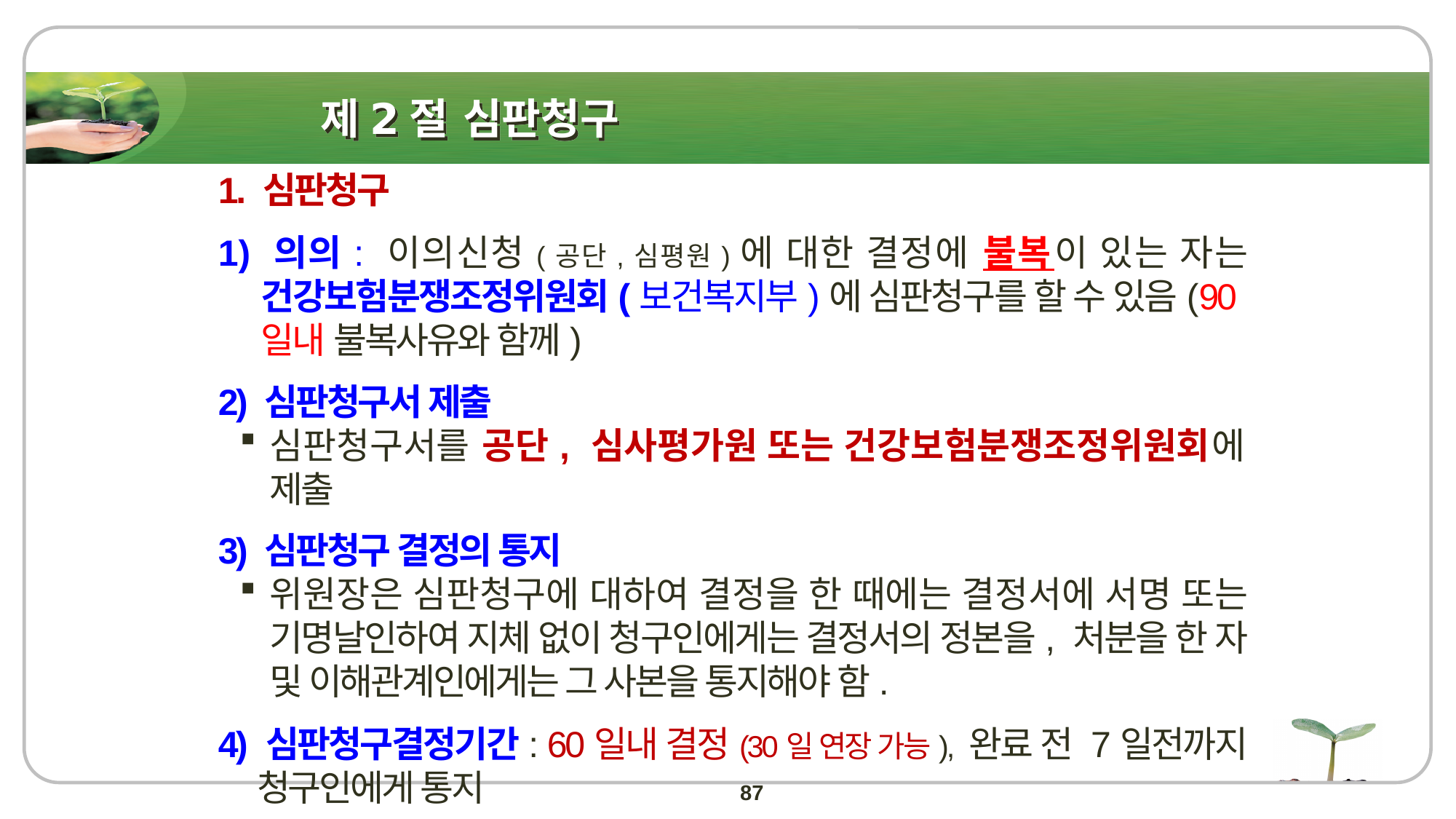

# 제2절 심판청구
1. 심판청구
1) 의의: 이의신청(공단,심평원)에 대한 결정에 불복이 있는 자는 건강보험분쟁조정위원회(보건복지부)에 심판청구를 할 수 있음(90일내 불복사유와 함께)
2) 심판청구서 제출
심판청구서를 공단, 심사평가원 또는 건강보험분쟁조정위원회에 제출
3) 심판청구 결정의 통지
위원장은 심판청구에 대하여 결정을 한 때에는 결정서에 서명 또는 기명날인하여 지체 없이 청구인에게는 결정서의 정본을, 처분을 한 자 및 이해관계인에게는 그 사본을 통지해야 함.
4) 심판청구결정기간: 60일내 결정(30일 연장 가능), 완료 전 7일전까지 청구인에게 통지
87